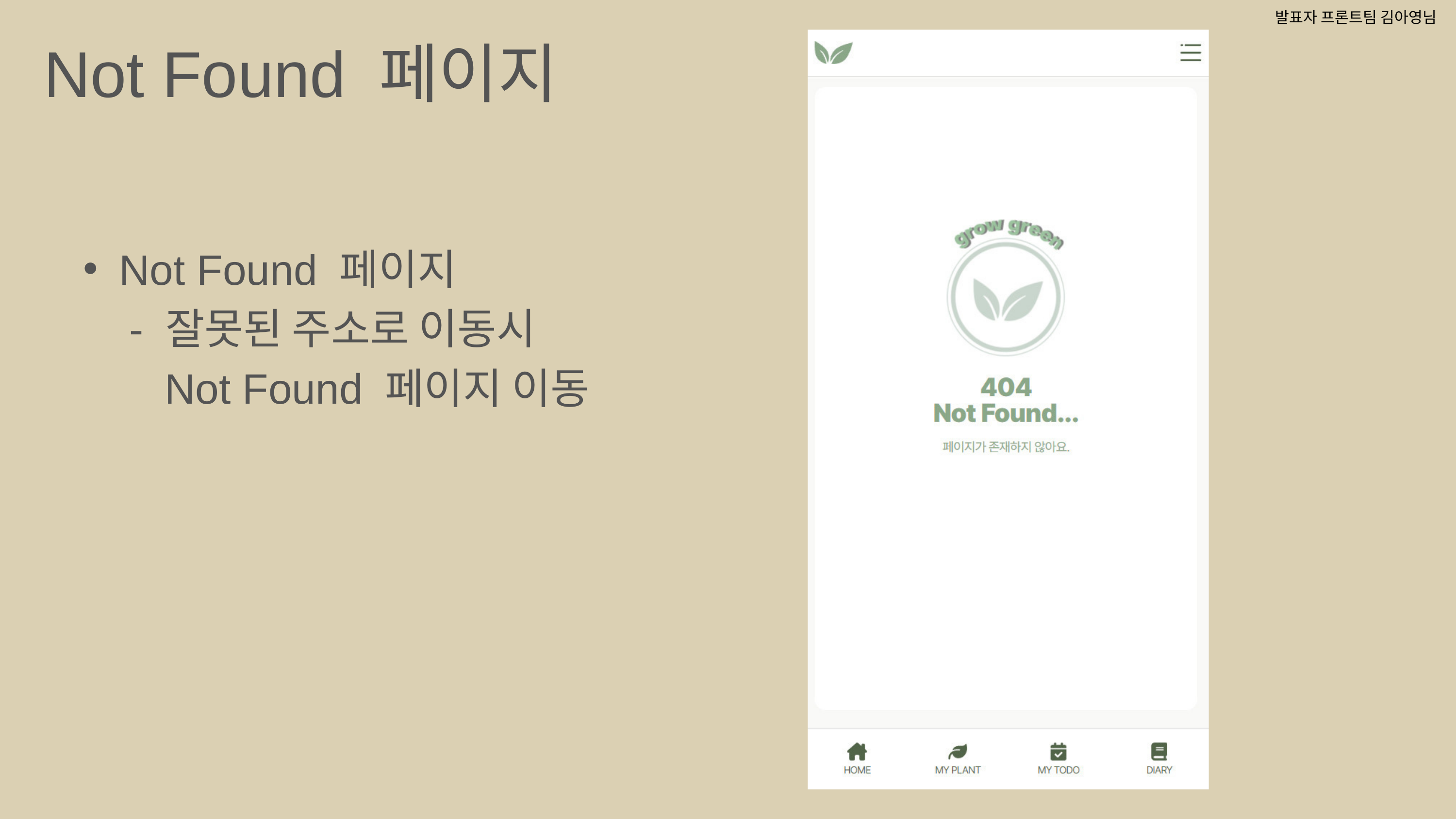

발표자 프론트팀 김아영님
Not Found 페이지

Not Found 페이지
       - 잘못된 주소로 이동시
          Not Found 페이지 이동